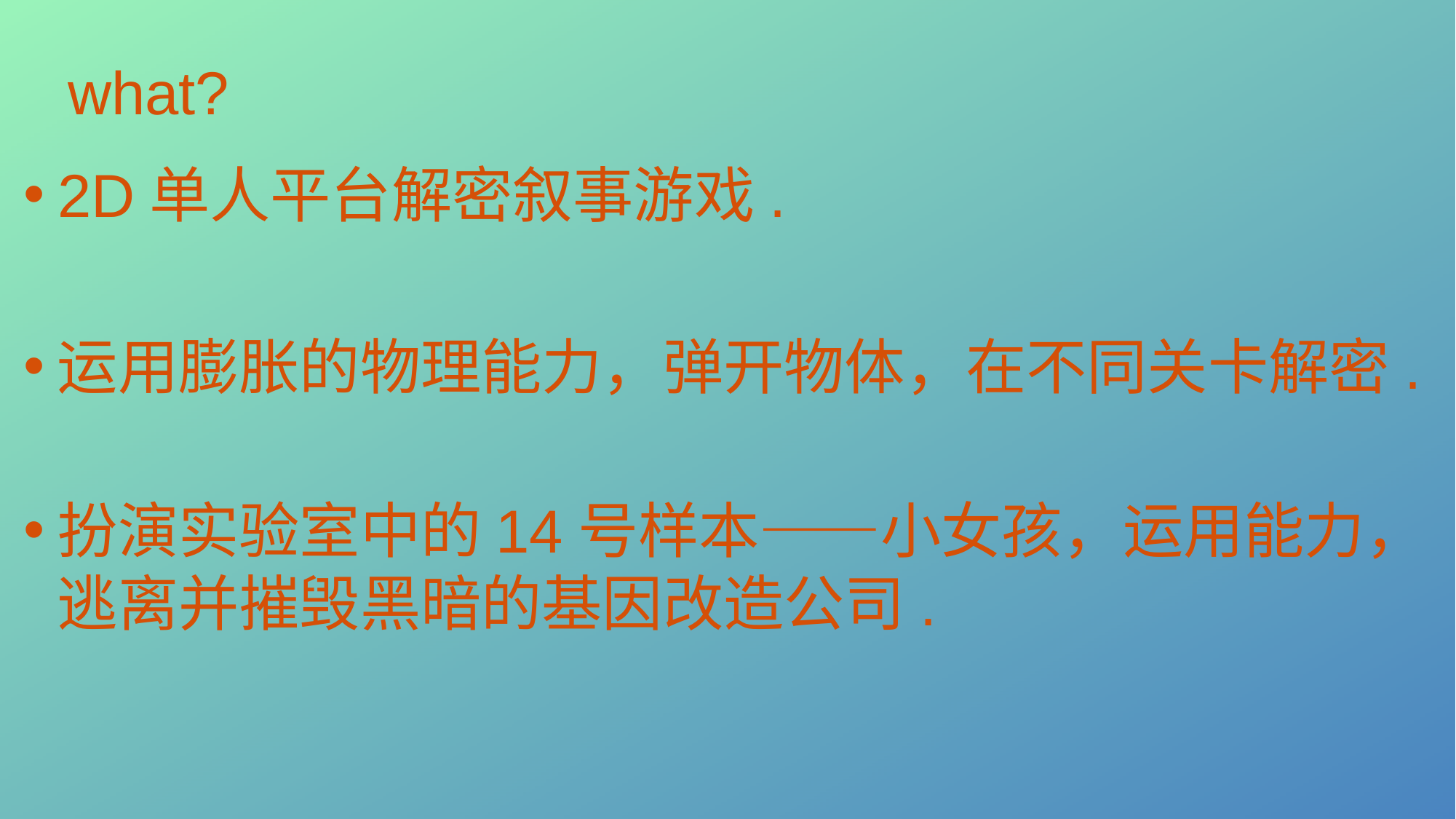

what?
2D单人平台解密叙事游戏.
运用膨胀的物理能力，弹开物体，在不同关卡解密.
扮演实验室中的14号样本——小女孩，运用能力，逃离并摧毁黑暗的基因改造公司.